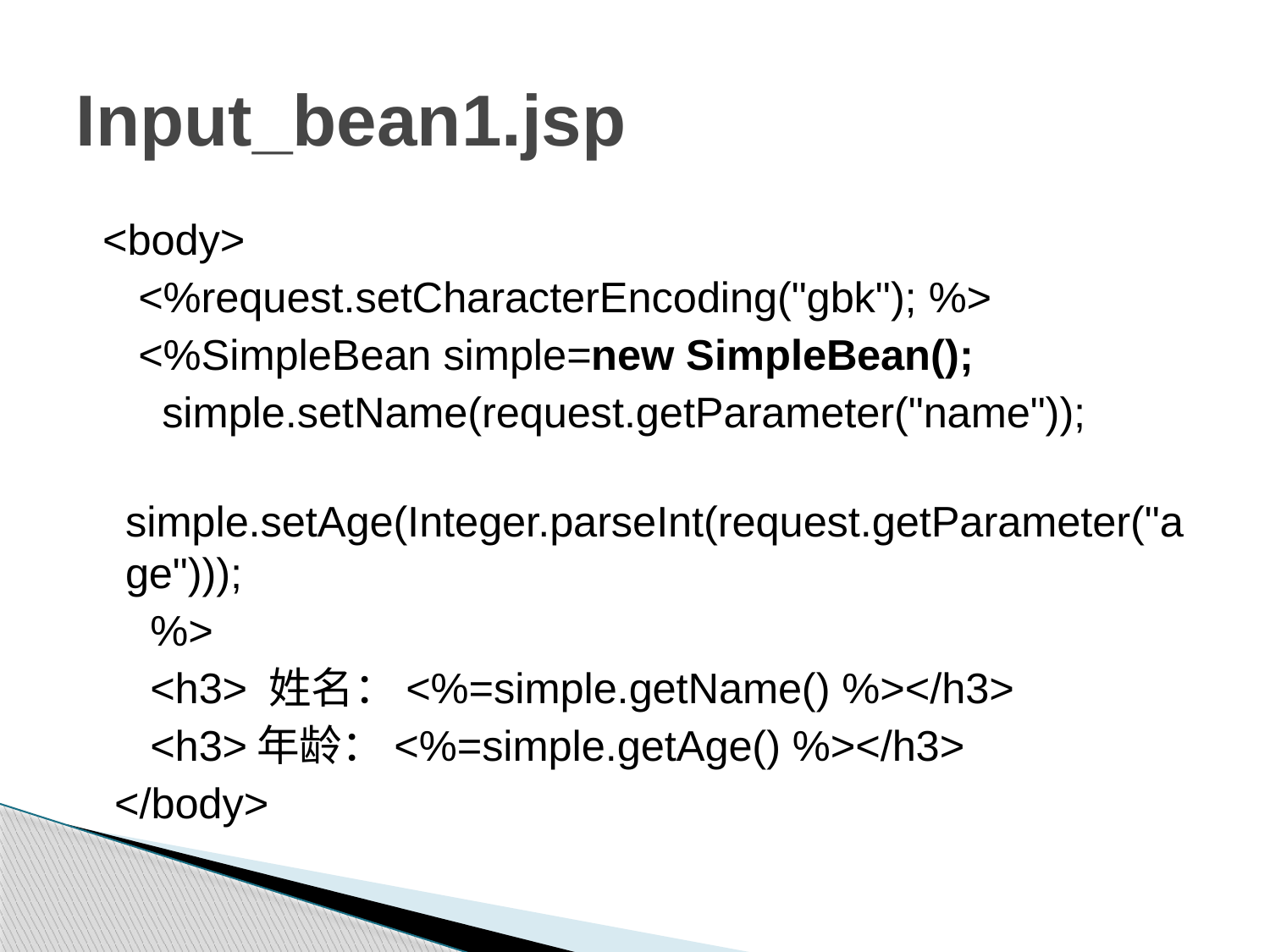

# Input_bean1.jsp
 <body>
    <%request.setCharacterEncoding("gbk"); %>
    <%SimpleBean simple=new SimpleBean();
      simple.setName(request.getParameter("name"));
  simple.setAge(Integer.parseInt(request.getParameter("age")));
     %>
     <h3> 姓名：<%=simple.getName() %></h3>
     <h3>年龄：<%=simple.getAge() %></h3>
  </body>